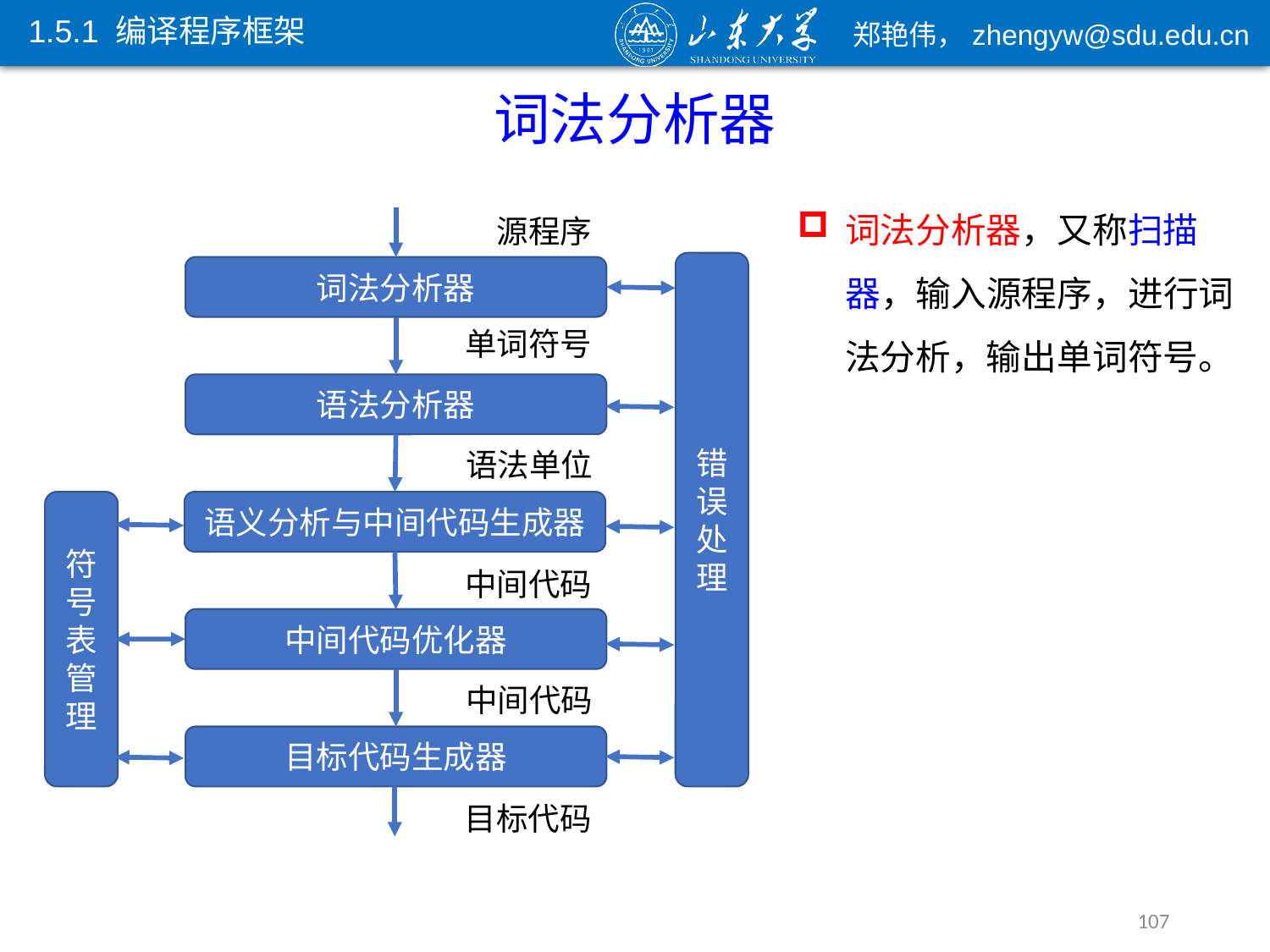

1.5.1 编译程序框架
词法分析器
词法分析器，又称扫描器，输入源程序，进行词法分析，输出单词符号。
源程序
错误处理
词法分析器
单词符号
语法分析器
语法单位
符号表管理
语义分析与中间代码生成器
中间代码
中间代码优化器
中间代码
目标代码生成器
目标代码
107